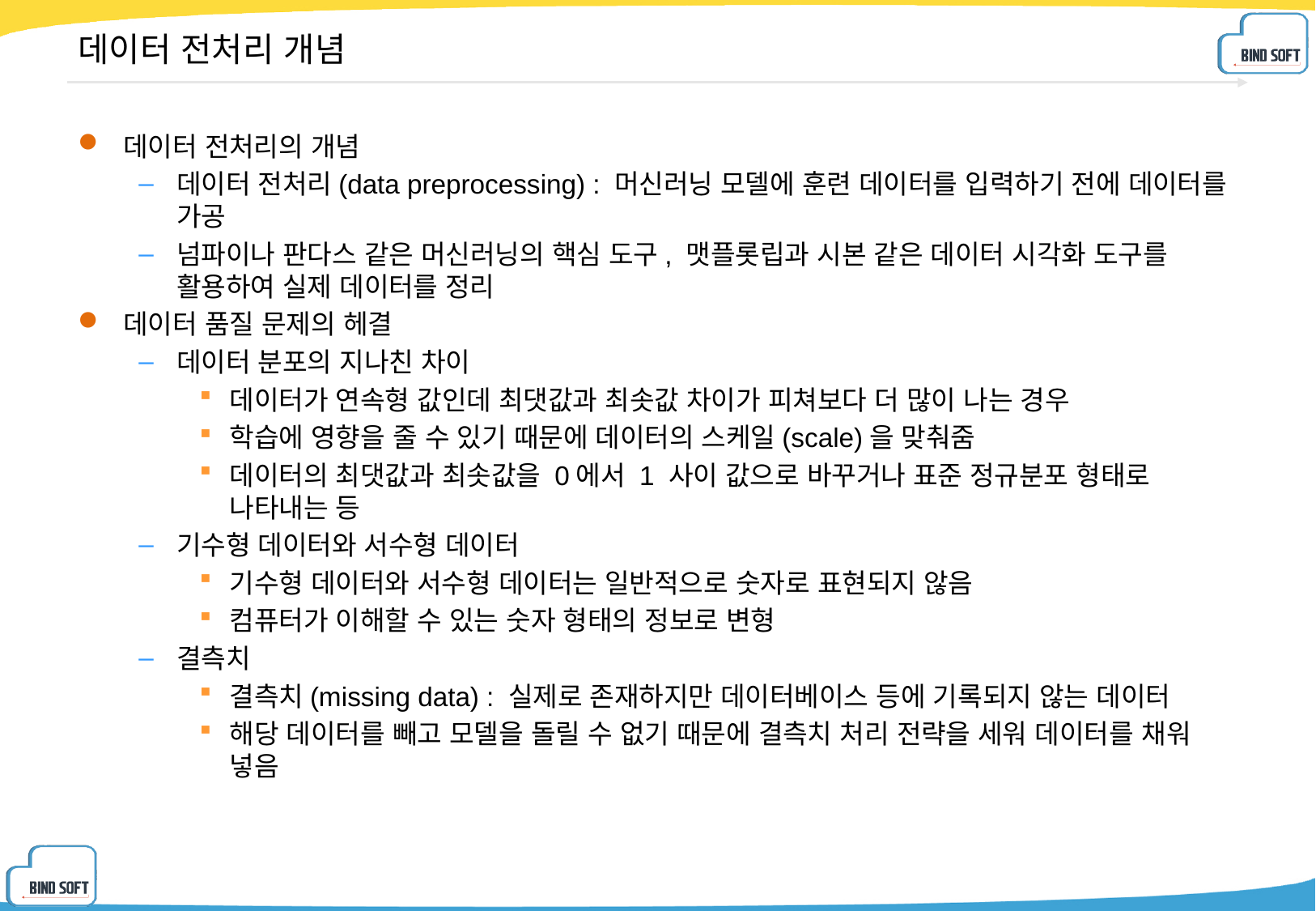

# 데이터 전처리 개념
데이터 전처리의 개념
데이터 전처리(data preprocessing) : 머신러닝 모델에 훈련 데이터를 입력하기 전에 데이터를 가공
넘파이나 판다스 같은 머신러닝의 핵심 도구, 맷플롯립과 시본 같은 데이터 시각화 도구를 활용하여 실제 데이터를 정리
데이터 품질 문제의 헤결
데이터 분포의 지나친 차이
데이터가 연속형 값인데 최댓값과 최솟값 차이가 피쳐보다 더 많이 나는 경우
학습에 영향을 줄 수 있기 때문에 데이터의 스케일(scale)을 맞춰줌
데이터의 최댓값과 최솟값을 0에서 1 사이 값으로 바꾸거나 표준 정규분포 형태로 나타내는 등
기수형 데이터와 서수형 데이터
기수형 데이터와 서수형 데이터는 일반적으로 숫자로 표현되지 않음
컴퓨터가 이해할 수 있는 숫자 형태의 정보로 변형
결측치
결측치(missing data) : 실제로 존재하지만 데이터베이스 등에 기록되지 않는 데이터
해당 데이터를 빼고 모델을 돌릴 수 없기 때문에 결측치 처리 전략을 세워 데이터를 채워 넣음